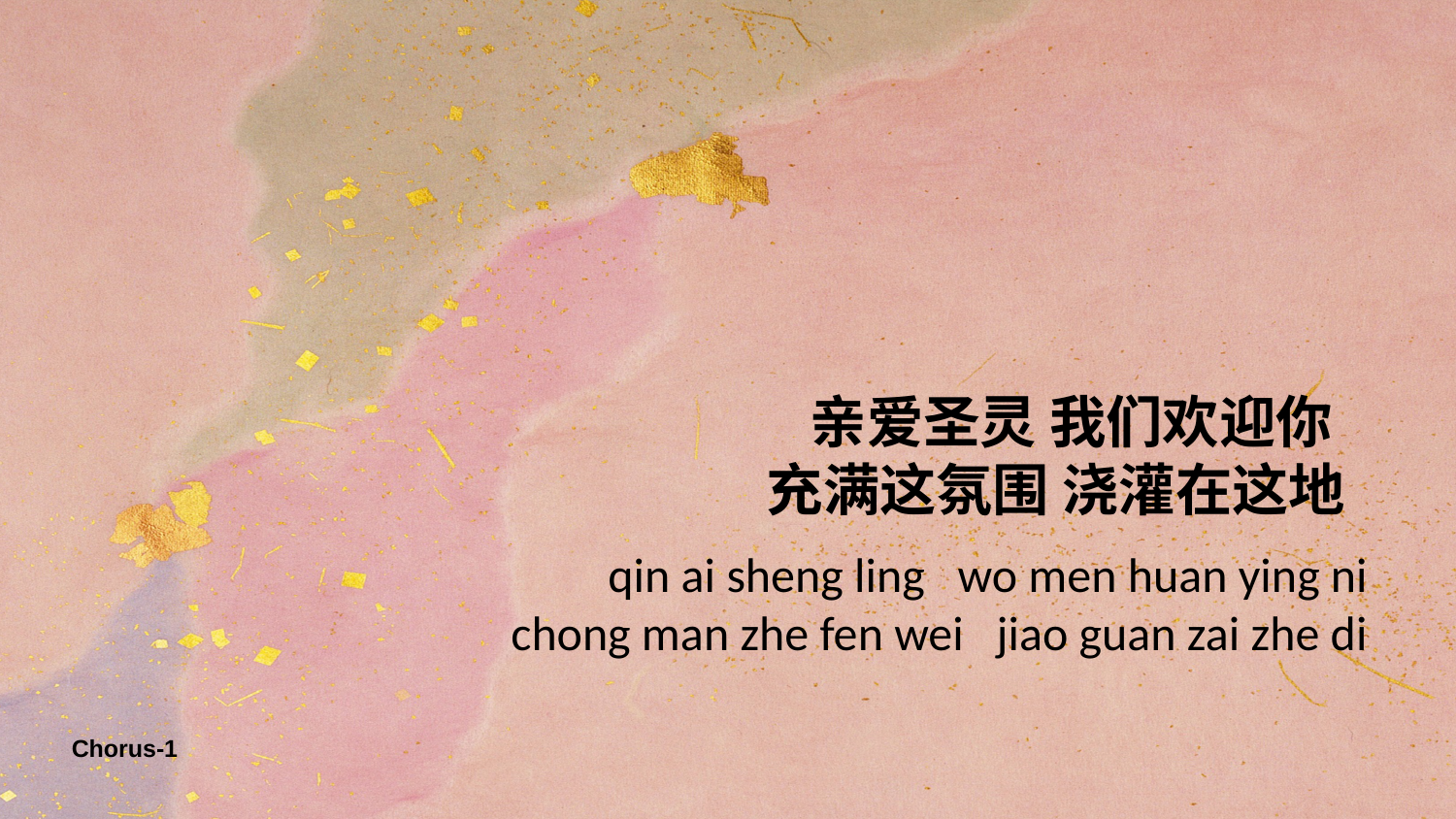

亲爱圣灵 我们欢迎你
充满这氛围 浇灌在这地
qin ai sheng ling   wo men huan ying ni
chong man zhe fen wei   jiao guan zai zhe di
Chorus-1